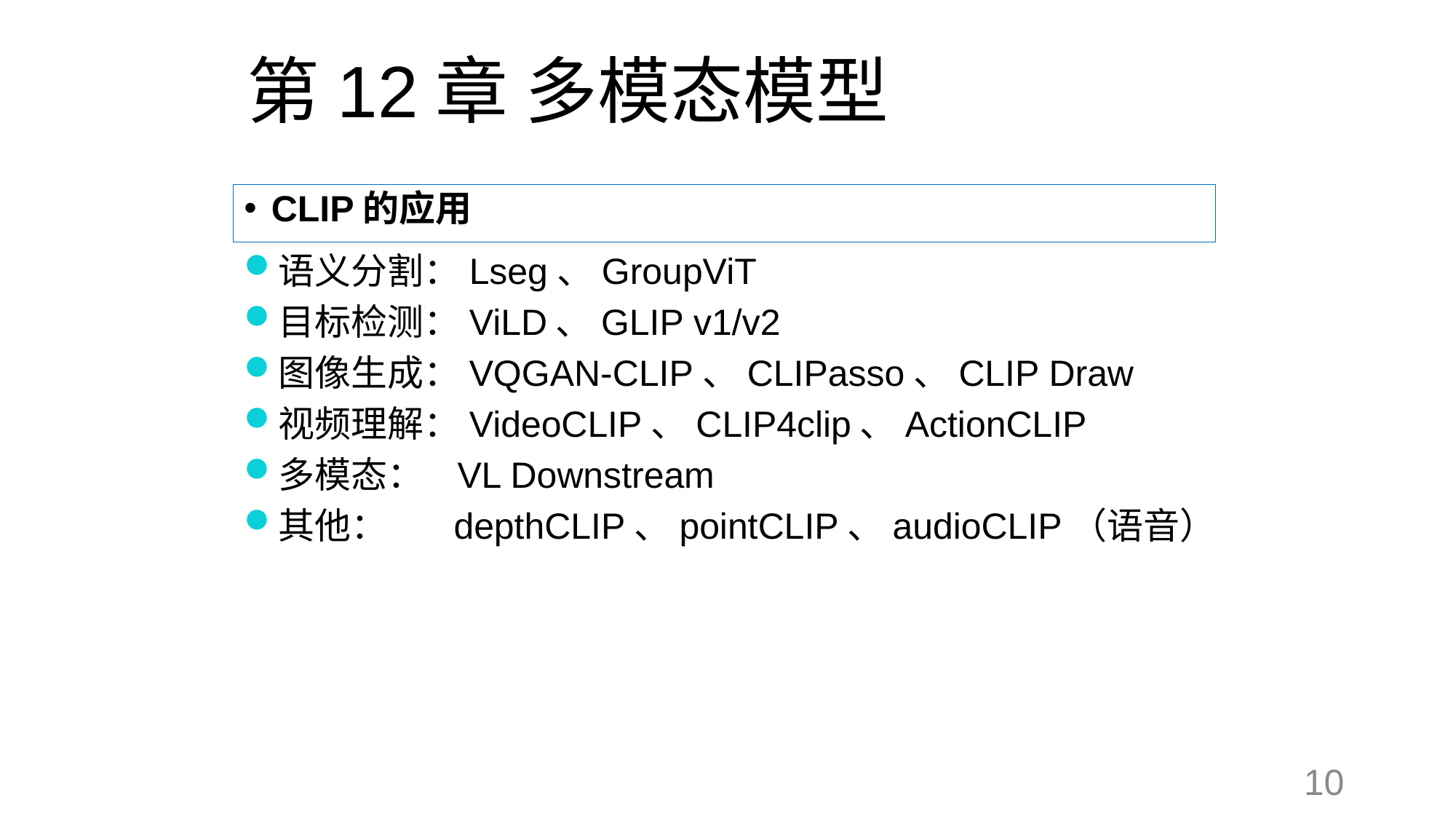

# 第12章 多模态模型
CLIP的应用

语义分割：Lseg、GroupViT
目标检测：ViLD、GLIP v1/v2
图像生成：VQGAN-CLIP、CLIPasso、CLIP Draw
视频理解：VideoCLIP、CLIP4clip、ActionCLIP
多模态：   VL Downstream
其他：       depthCLIP、pointCLIP、audioCLIP（语音）

10